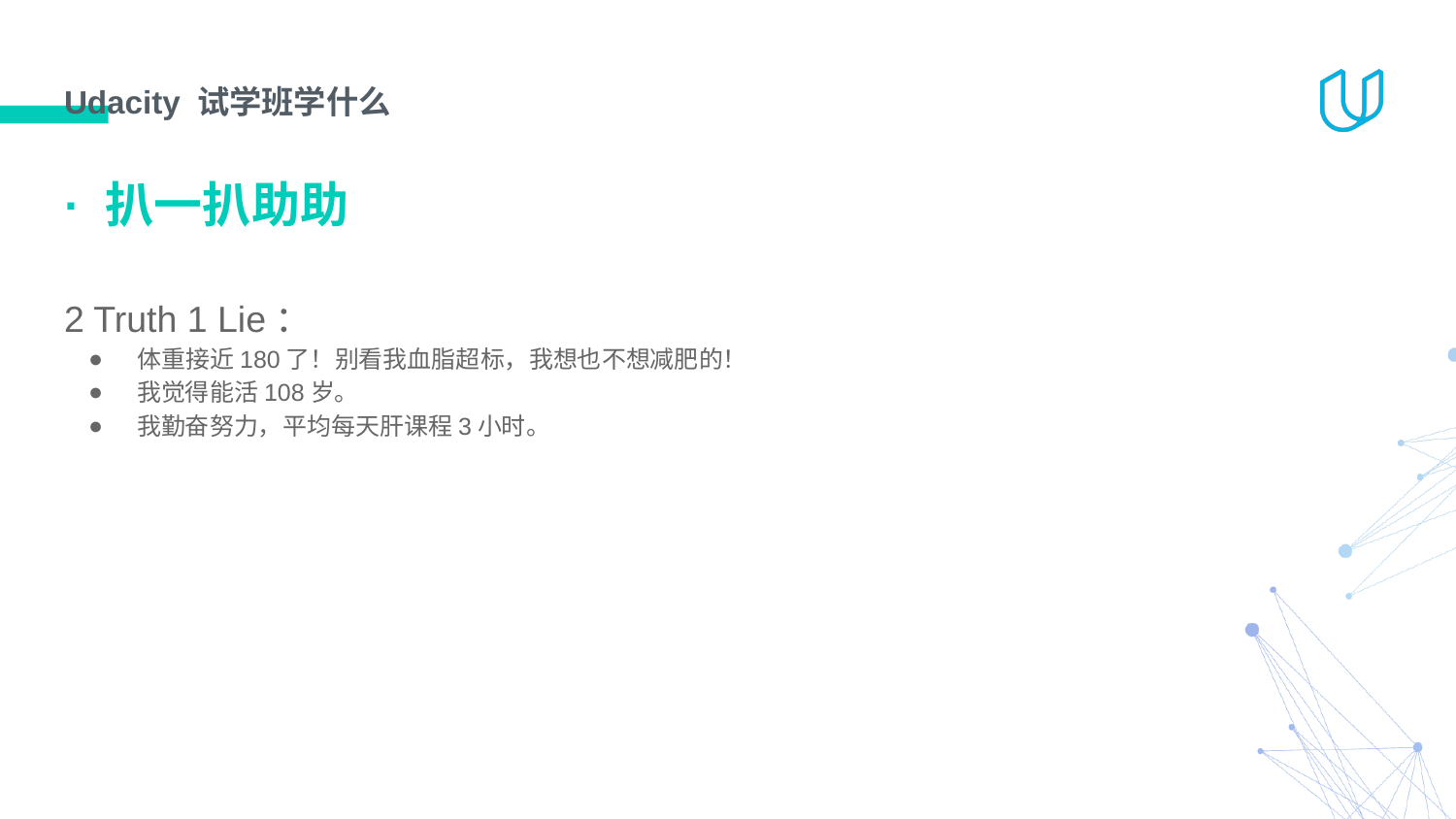

# Udacity 试学班学什么

· 扒一扒助助
2 Truth 1 Lie：
体重接近180了！别看我血脂超标，我想也不想减肥的！
我觉得能活108岁。
我勤奋努力，平均每天肝课程3小时。